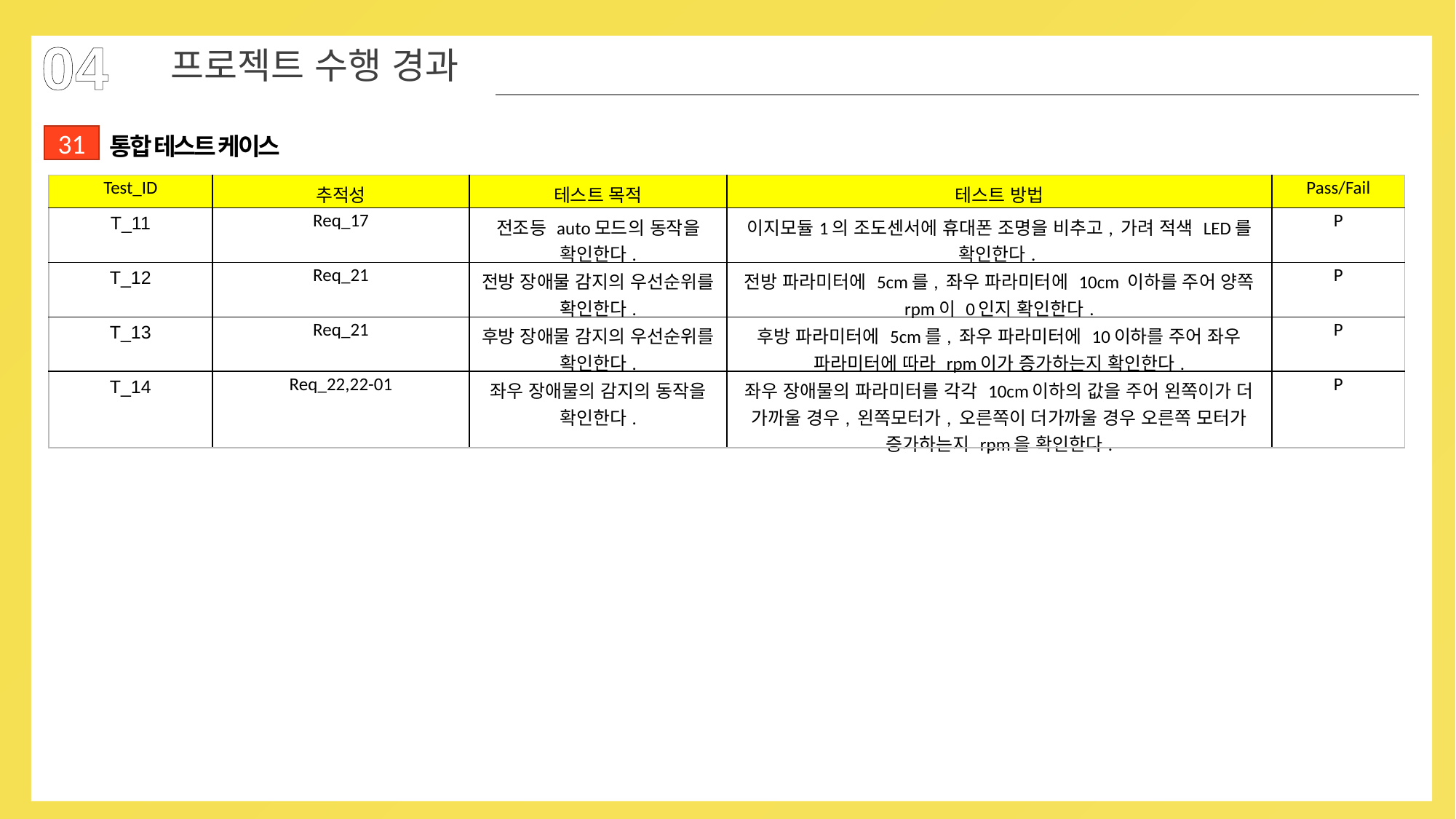

04

프로젝트 수행 경과
31
통합 테스트 케이스
| Test\_ID | 추적성 | 테스트 목적 | 테스트 방법 | Pass/Fail |
| --- | --- | --- | --- | --- |
| T\_11 | Req\_17 | 전조등 auto모드의 동작을 확인한다. | 이지모듈1의 조도센서에 휴대폰 조명을 비추고, 가려 적색 LED를 확인한다. | P |
| T\_12 | Req\_21 | 전방 장애물 감지의 우선순위를 확인한다. | 전방 파라미터에 5cm를, 좌우 파라미터에 10cm 이하를 주어 양쪽 rpm이 0인지 확인한다. | P |
| T\_13 | Req\_21 | 후방 장애물 감지의 우선순위를 확인한다. | 후방 파라미터에 5cm를, 좌우 파라미터에 10이하를 주어 좌우 파라미터에 따라 rpm이가 증가하는지 확인한다. | P |
| T\_14 | Req\_22,22-01 | 좌우 장애물의 감지의 동작을 확인한다. | 좌우 장애물의 파라미터를 각각 10cm이하의 값을 주어 왼쪽이가 더 가까울 경우, 왼쪽모터가, 오른쪽이 더가까울 경우 오른쪽 모터가 증가하는지 rpm을 확인한다. | P |